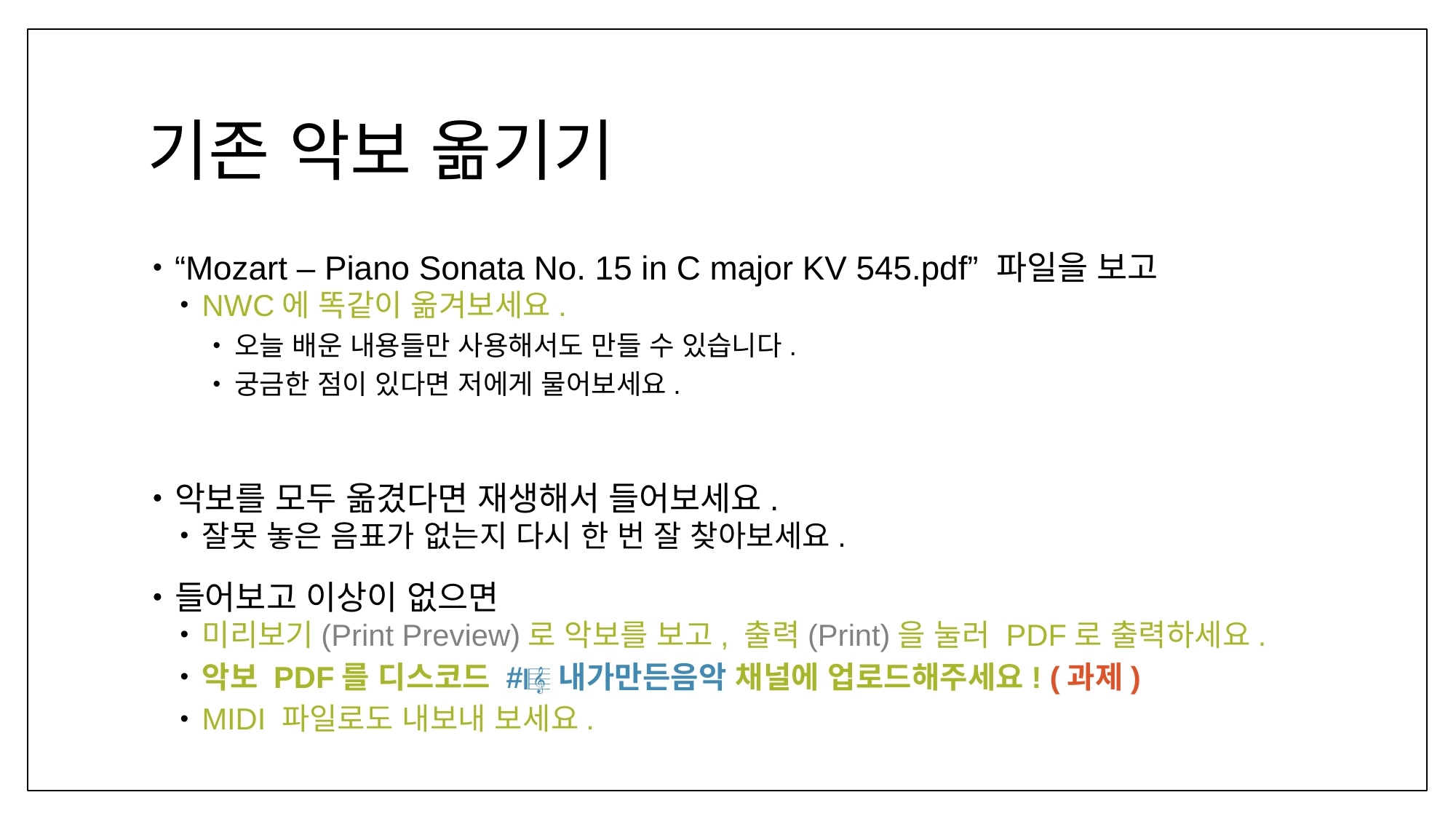

# 기존 악보 옮기기
“Mozart – Piano Sonata No. 15 in C major KV 545.pdf” 파일을 보고
NWC에 똑같이 옮겨보세요.
오늘 배운 내용들만 사용해서도 만들 수 있습니다.
궁금한 점이 있다면 저에게 물어보세요.

악보를 모두 옮겼다면 재생해서 들어보세요.
잘못 놓은 음표가 없는지 다시 한 번 잘 찾아보세요.
들어보고 이상이 없으면
미리보기(Print Preview)로 악보를 보고, 출력(Print)을 눌러 PDF로 출력하세요.
악보 PDF를 디스코드 #🎼내가만든음악 채널에 업로드해주세요! (과제)
MIDI 파일로도 내보내 보세요.